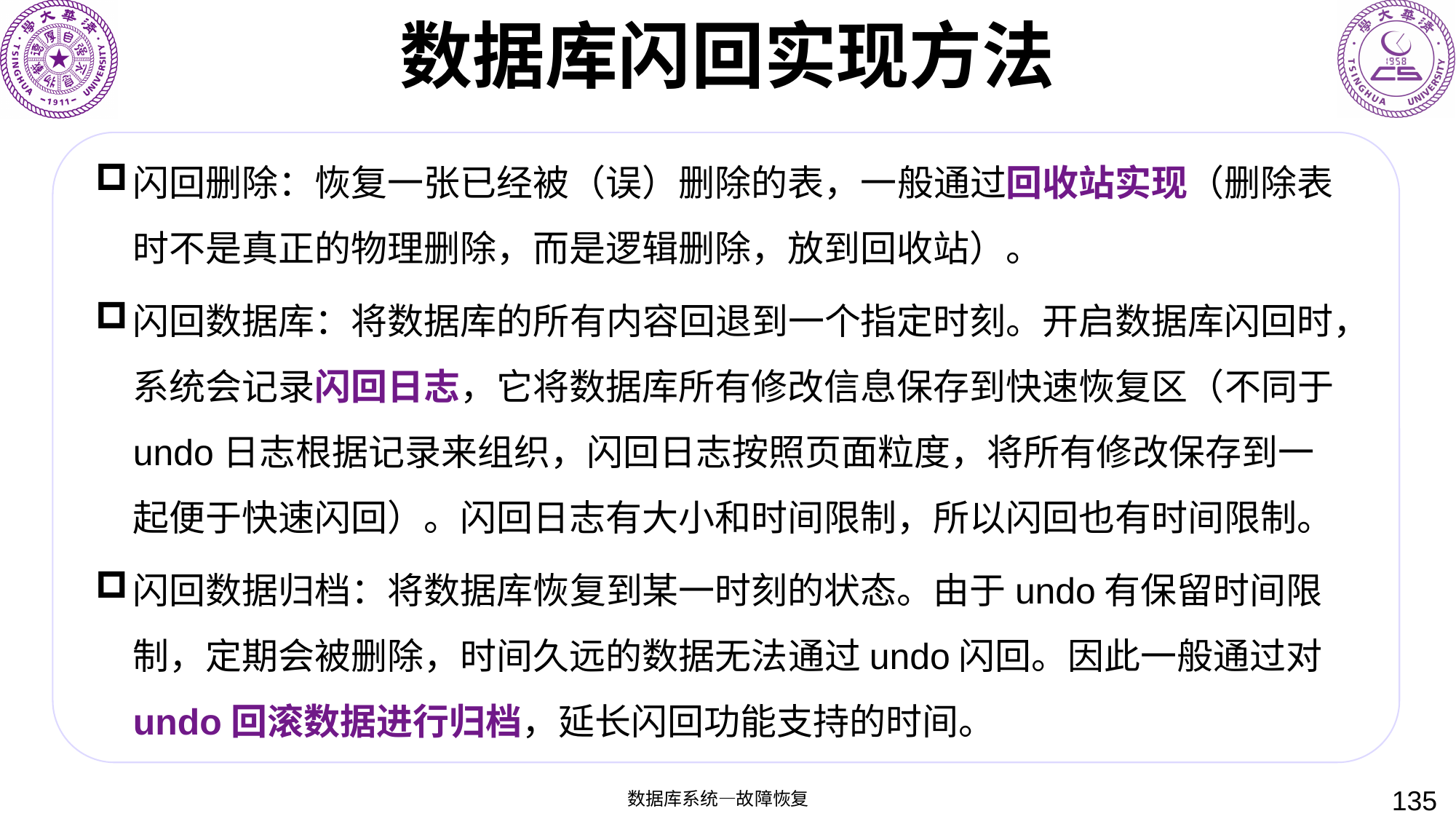

# 数据库闪回实现方法

闪回删除：恢复一张已经被（误）删除的表，一般通过回收站实现（删除表时不是真正的物理删除，而是逻辑删除，放到回收站）。
闪回数据库：将数据库的所有内容回退到一个指定时刻。开启数据库闪回时，系统会记录闪回日志，它将数据库所有修改信息保存到快速恢复区（不同于undo日志根据记录来组织，闪回日志按照页面粒度，将所有修改保存到一起便于快速闪回）。闪回日志有大小和时间限制，所以闪回也有时间限制。
闪回数据归档：将数据库恢复到某一时刻的状态。由于undo有保留时间限制，定期会被删除，时间久远的数据无法通过undo闪回。因此一般通过对undo回滚数据进行归档，延长闪回功能支持的时间。
135
数据库系统—故障恢复